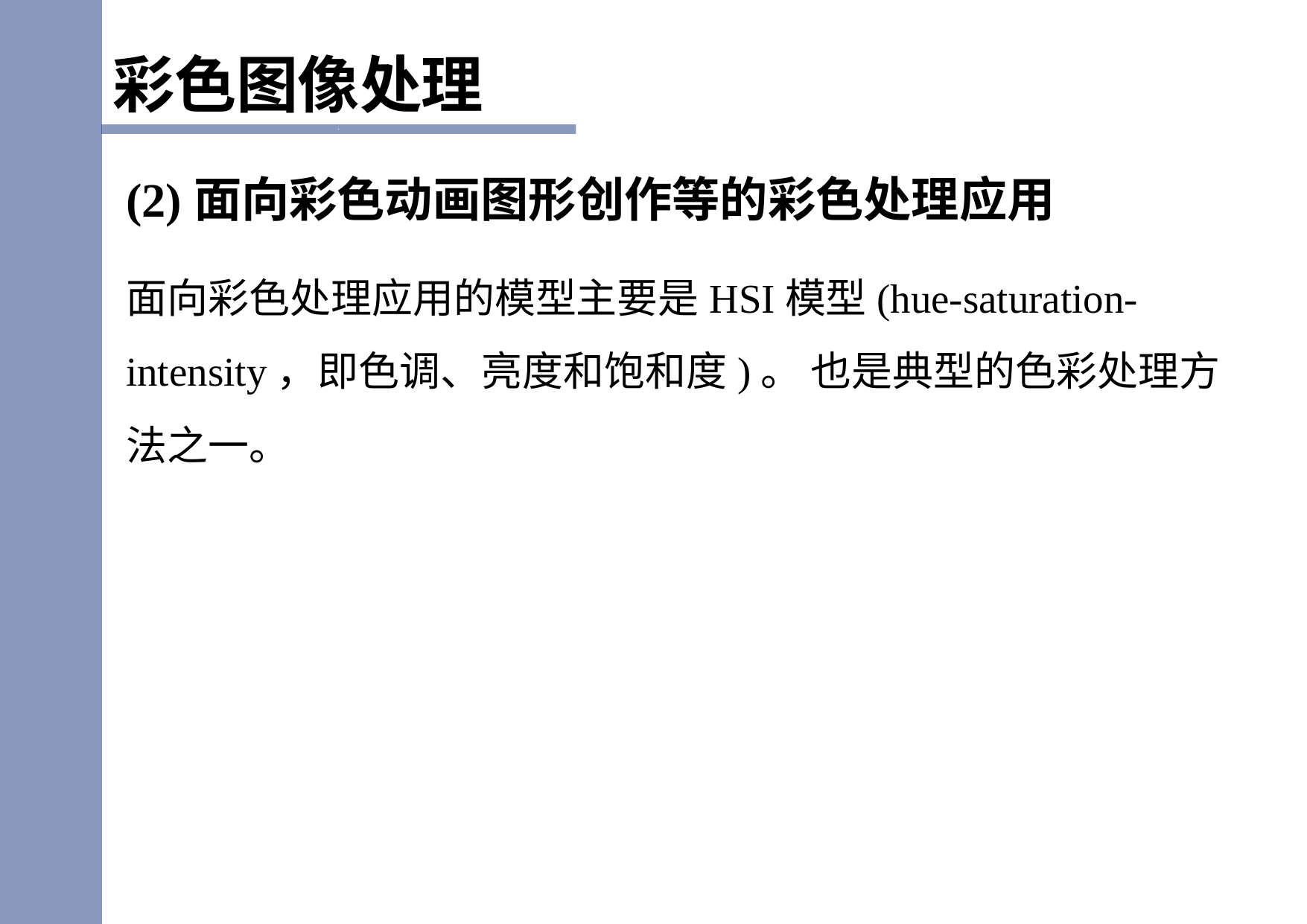

彩色图像处理
(2)面向彩色动画图形创作等的彩色处理应用
面向彩色处理应用的模型主要是HSI模型(hue-saturation-intensity，即色调、亮度和饱和度)。 也是典型的色彩处理方法之一。